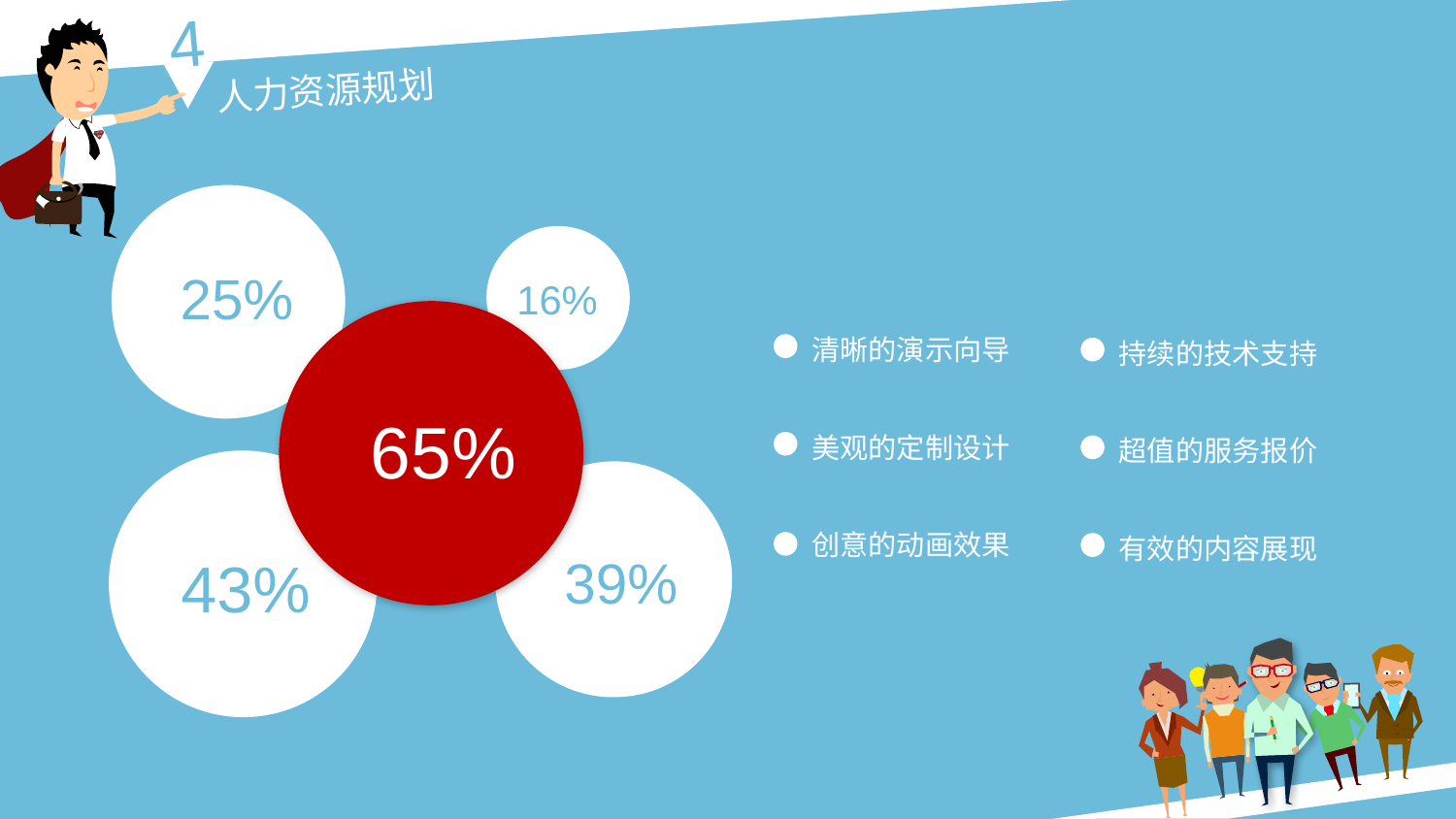

4
人力资源规划

25%

16%

65%
清晰的演示向导
持续的技术支持

美观的定制设计
超值的服务报价

创意的动画效果
有效的内容展现

43%

39%